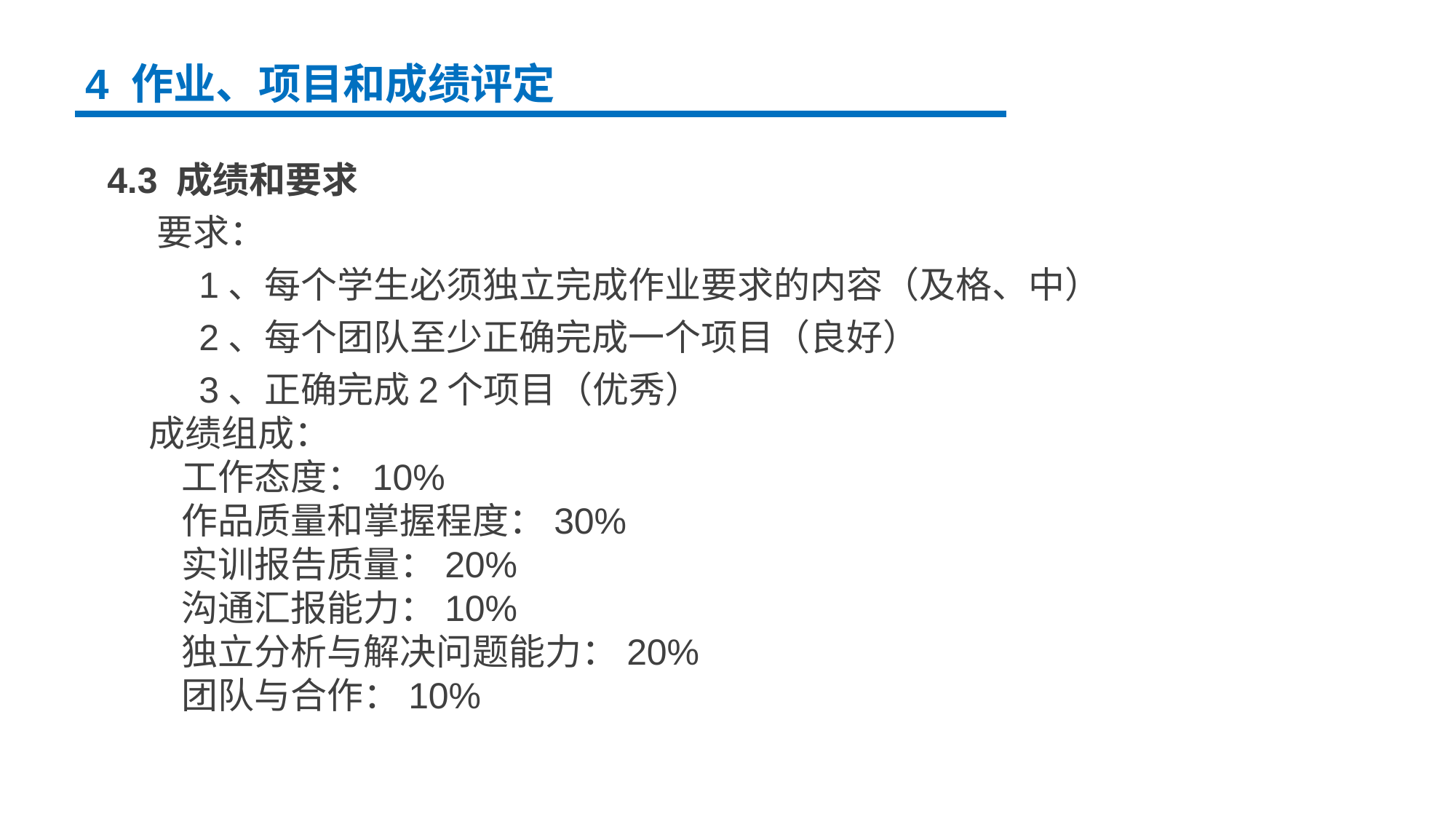

4 作业、项目和成绩评定
4.3 成绩和要求
     要求：
         1、每个学生必须独立完成作业要求的内容（及格、中）
         2、每个团队至少正确完成一个项目（良好）
         3、正确完成2个项目（优秀）
    成绩组成：
           工作态度：10%
        作品质量和掌握程度：30%
        实训报告质量：20%
        沟通汇报能力：10%
        独立分析与解决问题能力：20%
        团队与合作：10%